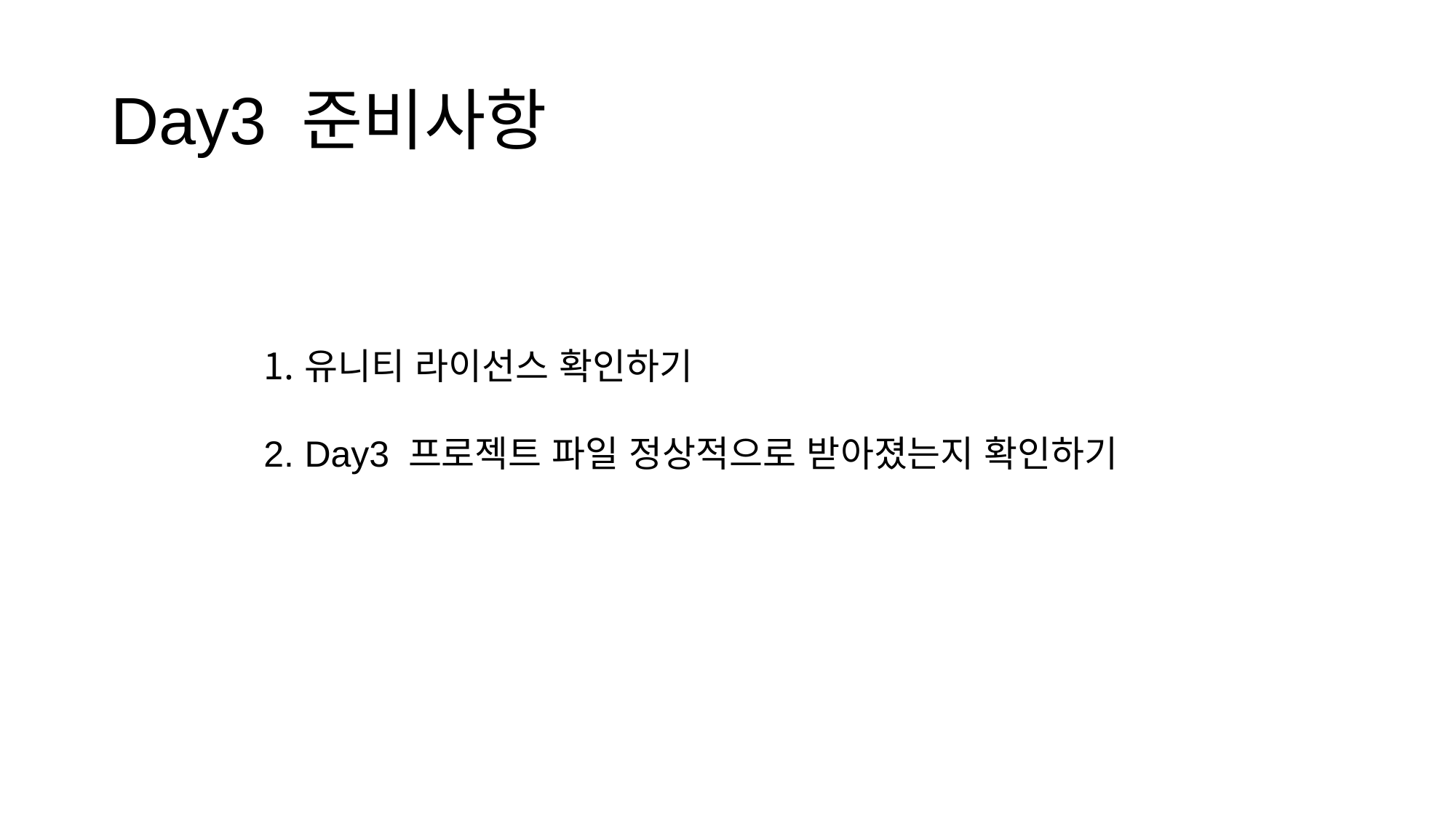

# Day3 준비사항
유니티 라이선스 확인하기

Day3 프로젝트 파일 정상적으로 받아졌는지 확인하기